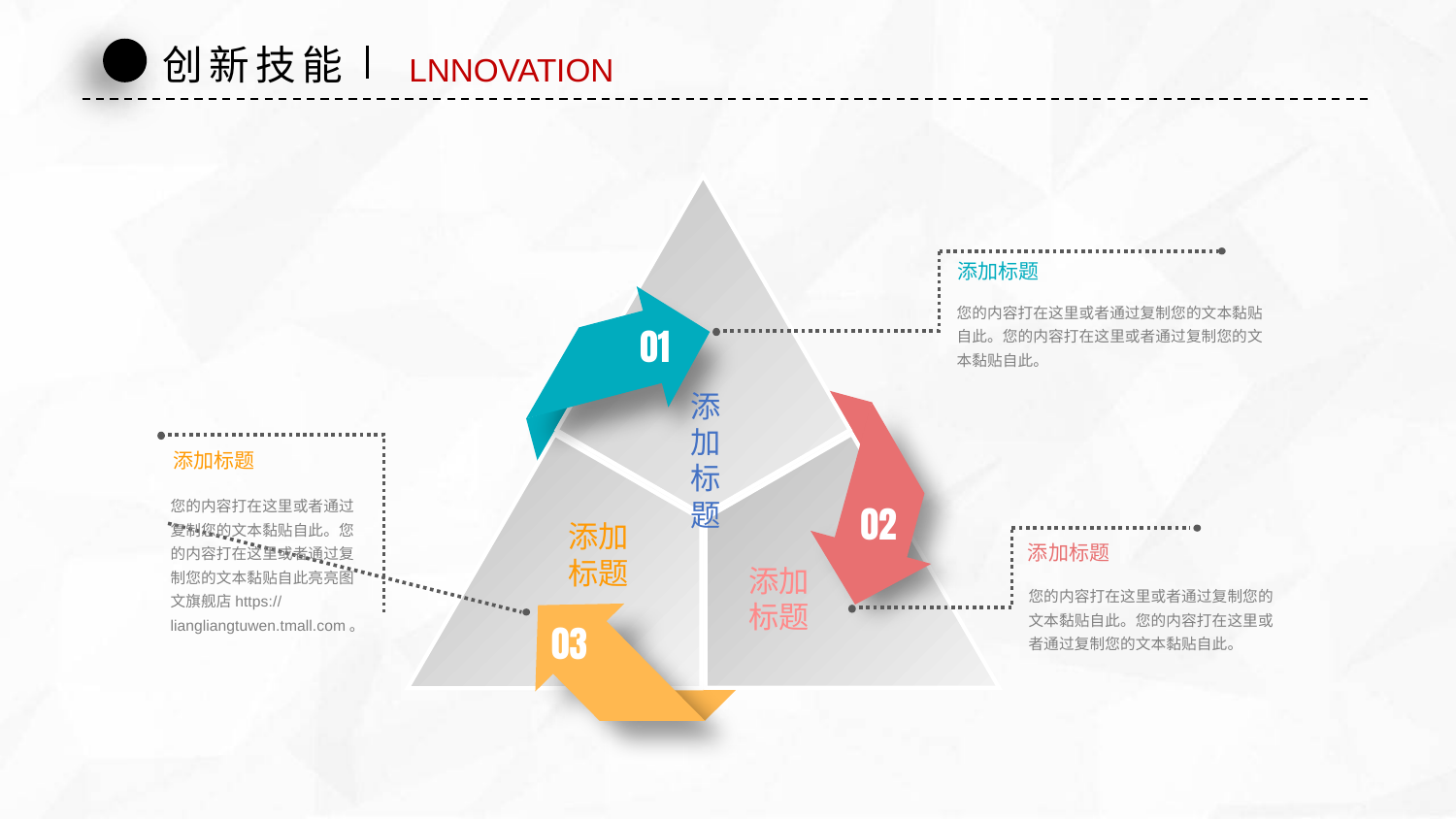

创新技能

LNNOVATION

添加标题
您的内容打在这里或者通过复制您的文本黏贴自此。您的内容打在这里或者通过复制您的文本黏贴自此。

01
添加
标题

02

添加标题
您的内容打在这里或者通过复制您的文本黏贴自此。您的内容打在这里或者通过复制您的文本黏贴自此亮亮图文旗舰店https://liangliangtuwen.tmall.com。

添加
标题

添加标题
您的内容打在这里或者通过复制您的文本黏贴自此。您的内容打在这里或者通过复制您的文本黏贴自此。

添加
标题

03